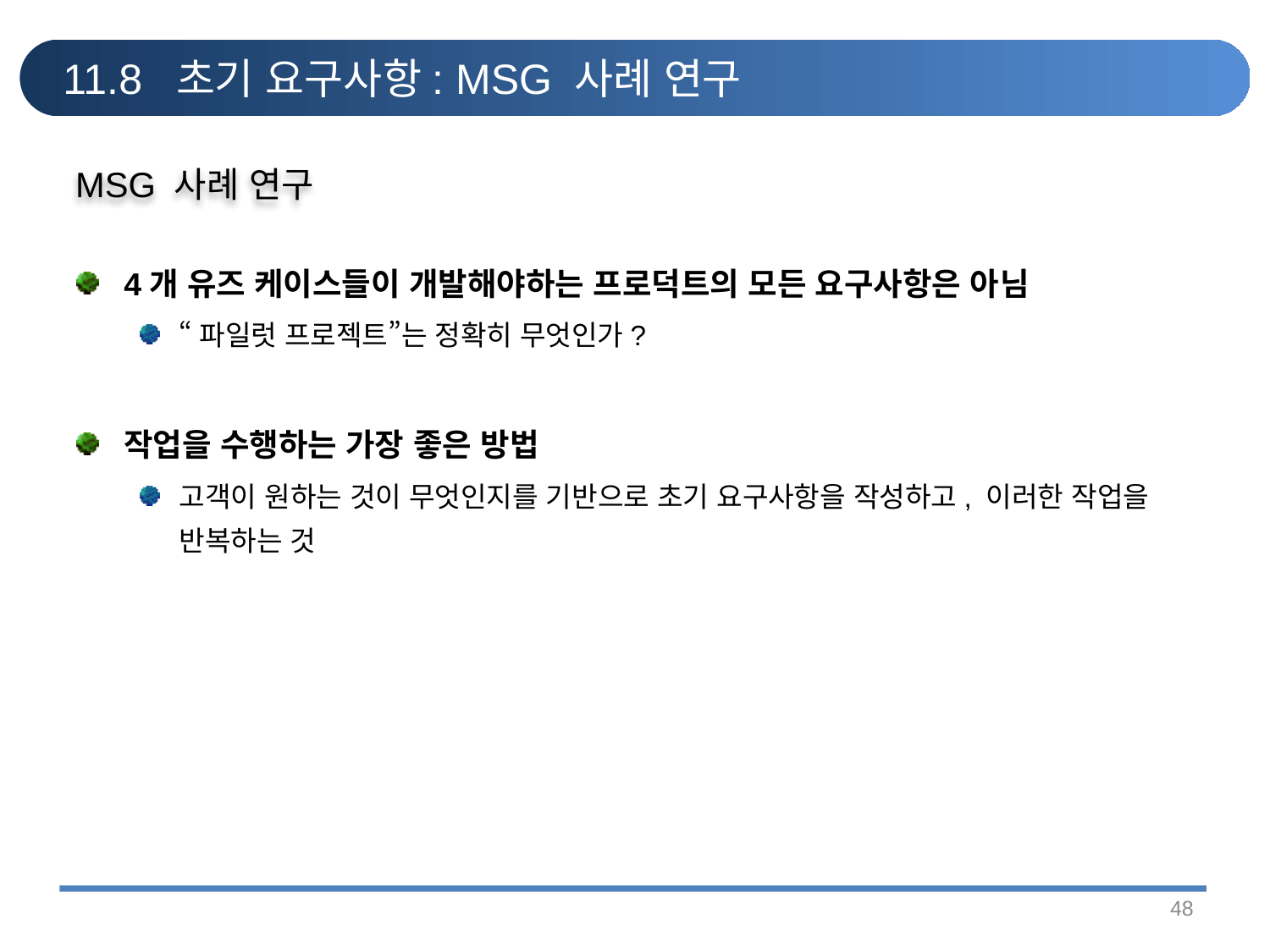

# 11.8  초기 요구사항: MSG 사례 연구
MSG 사례 연구
4개 유즈 케이스들이 개발해야하는 프로덕트의 모든 요구사항은 아님
“파일럿 프로젝트”는 정확히 무엇인가?

작업을 수행하는 가장 좋은 방법
고객이 원하는 것이 무엇인지를 기반으로 초기 요구사항을 작성하고, 이러한 작업을 반복하는 것
48